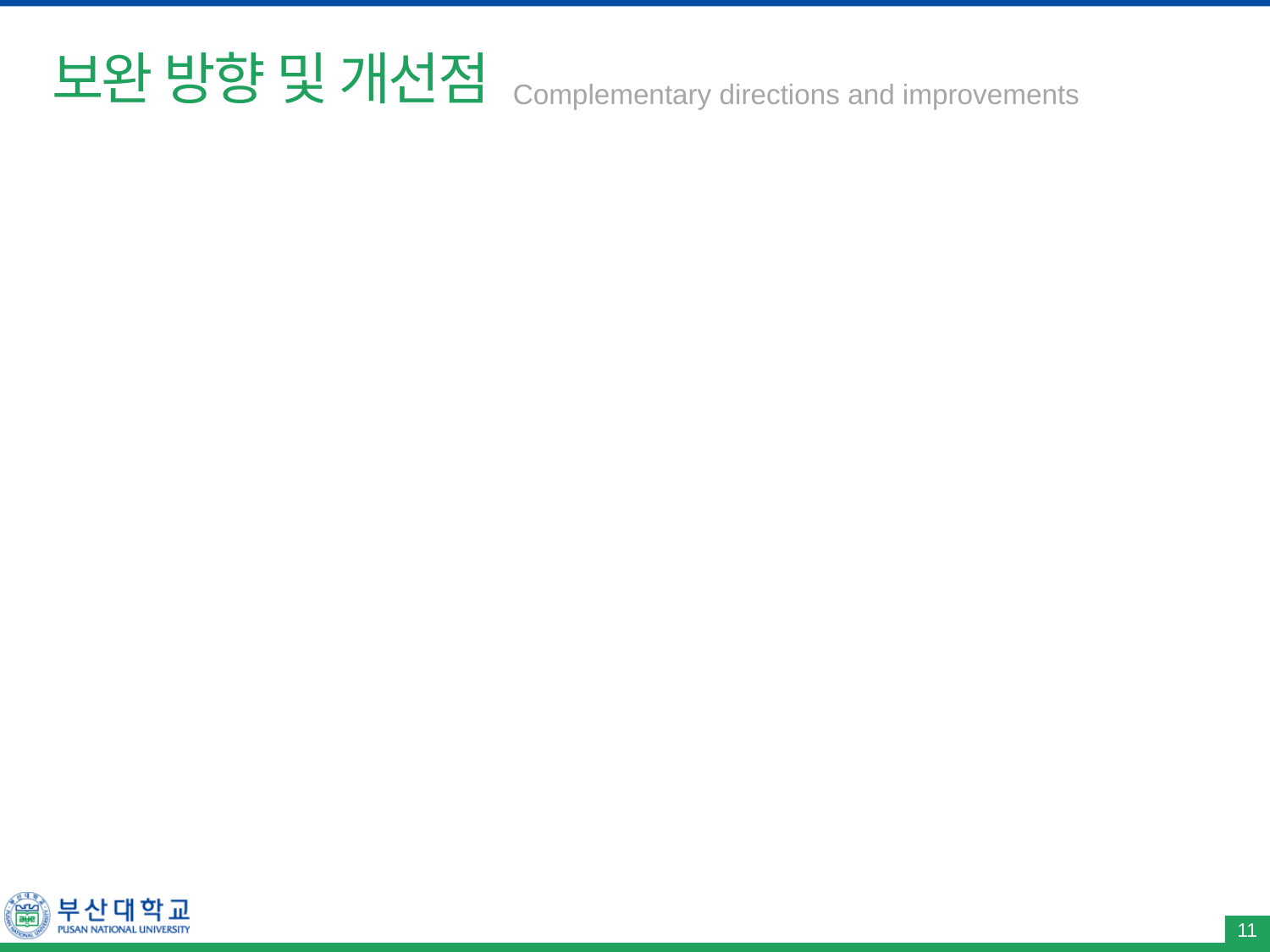

# 보완 방향 및 개선점
Complementary directions and improvements
11